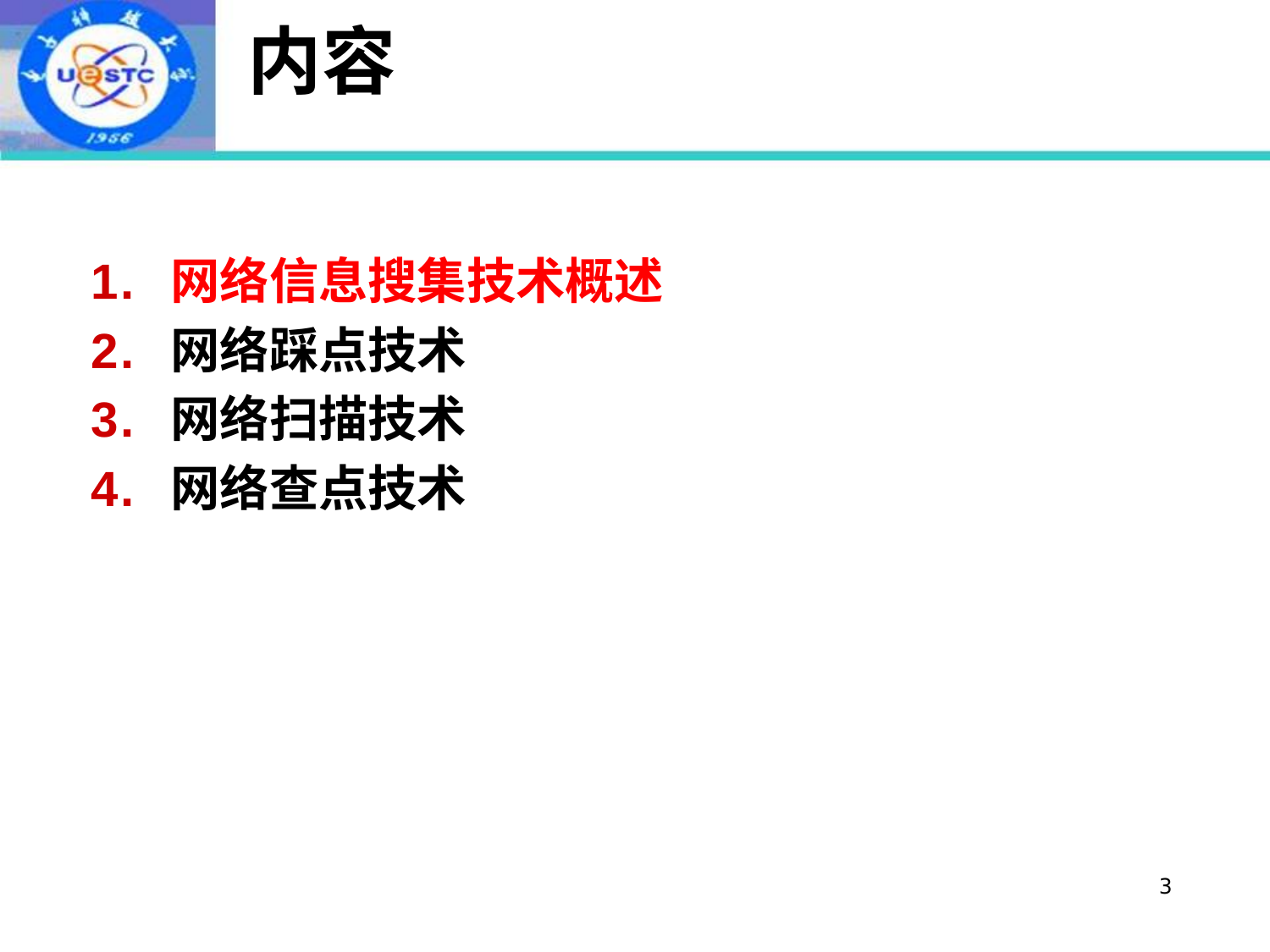

# 内容
网络信息搜集技术概述
网络踩点技术
网络扫描技术
网络查点技术
3